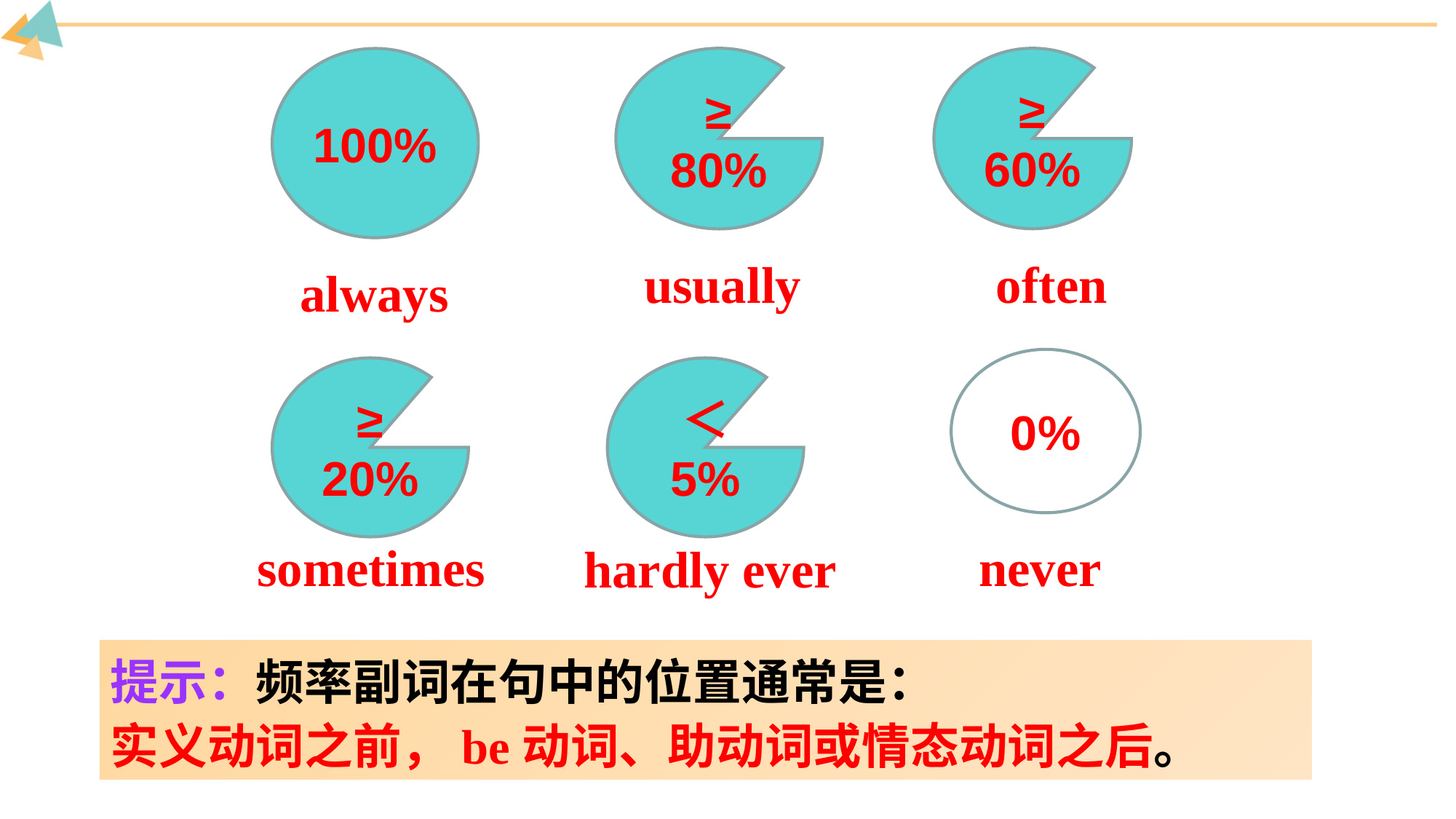

≥ 80%
≥ 60%
100%
usually
often
always
0%
≥ 20%
＜ 5%
sometimes
never
hardly ever
提示：频率副词在句中的位置通常是：
实义动词之前，be动词、助动词或情态动词之后。